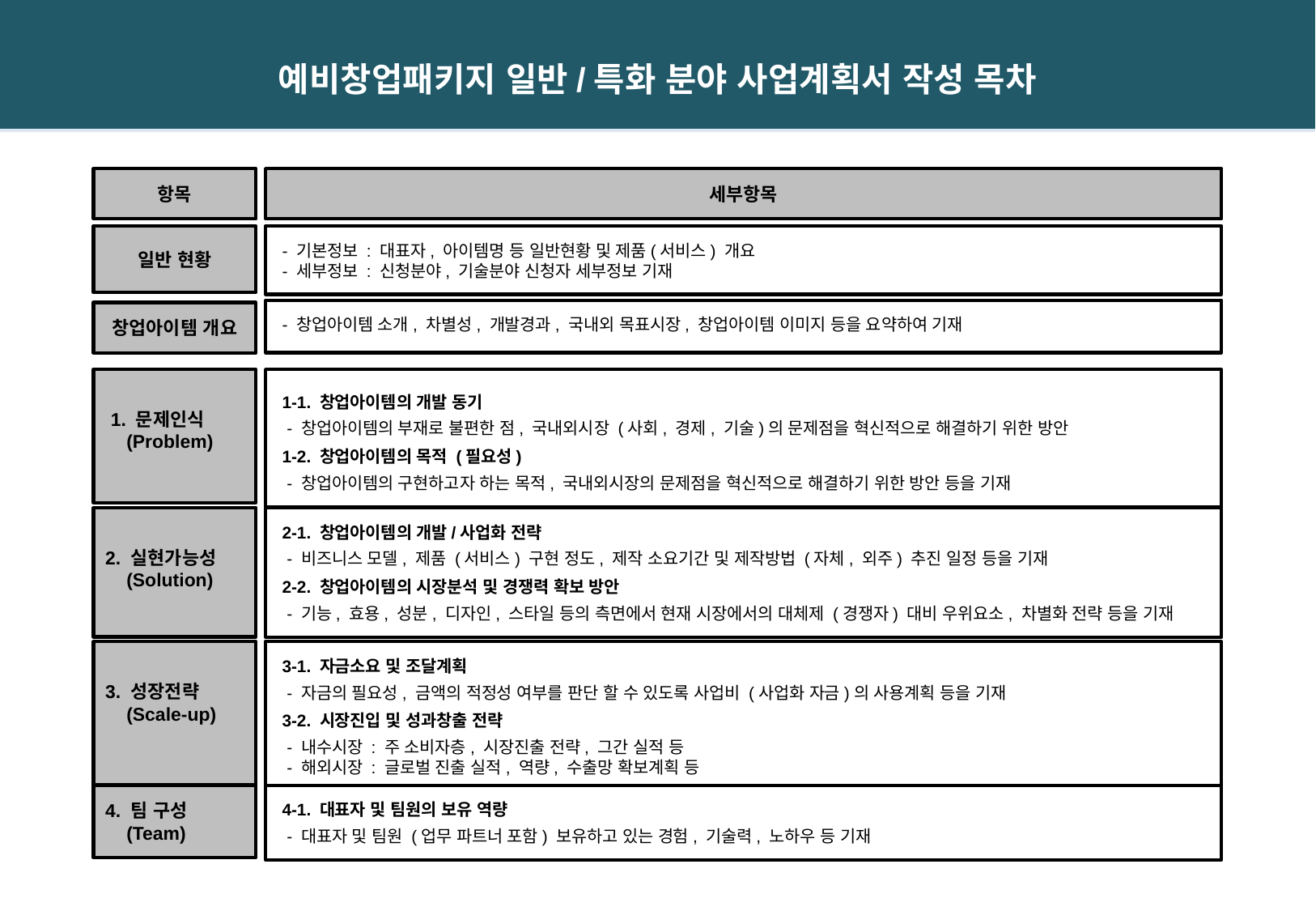

예비창업패키지 일반/특화 분야 사업계획서 작성 목차

항목

세부항목

일반 현황

 - 기본정보 : 대표자, 아이템명 등 일반현황 및 제품(서비스) 개요
 - 세부정보 : 신청분야, 기술분야 신청자 세부정보 기재

 - 창업아이템 소개, 차별성, 개발경과, 국내외 목표시장, 창업아이템 이미지 등을 요약하여 기재

창업아이템 개요

 1. 문제인식
    (Problem)

 1-1. 창업아이템의 개발 동기

  - 창업아이템의 부재로 불편한 점, 국내외시장 (사회, 경제, 기술)의 문제점을 혁신적으로 해결하기 위한 방안

 1-2. 창업아이템의 목적 (필요성)

  - 창업아이템의 구현하고자 하는 목적, 국내외시장의 문제점을 혁신적으로 해결하기 위한 방안 등을 기재

2. 실현가능성
    (Solution)

 2-1. 창업아이템의 개발/사업화 전략

  - 비즈니스 모델, 제품 (서비스) 구현 정도, 제작 소요기간 및 제작방법 (자체, 외주) 추진 일정 등을 기재

 2-2. 창업아이템의 시장분석 및 경쟁력 확보 방안

  - 기능, 효용, 성분, 디자인, 스타일 등의 측면에서 현재 시장에서의 대체제 (경쟁자) 대비 우위요소, 차별화 전략 등을 기재

3. 성장전략
    (Scale-up)

 3-1. 자금소요 및 조달계획

  - 자금의 필요성, 금액의 적정성 여부를 판단 할 수 있도록 사업비 (사업화 자금)의 사용계획 등을 기재

 3-2. 시장진입 및 성과창출 전략

  - 내수시장 : 주 소비자층, 시장진출 전략, 그간 실적 등
  - 해외시장 : 글로벌 진출 실적, 역량, 수출망 확보계획 등

4. 팀 구성
    (Team)

 4-1. 대표자 및 팀원의 보유 역량

  - 대표자 및 팀원 (업무 파트너 포함) 보유하고 있는 경험, 기술력, 노하우 등 기재